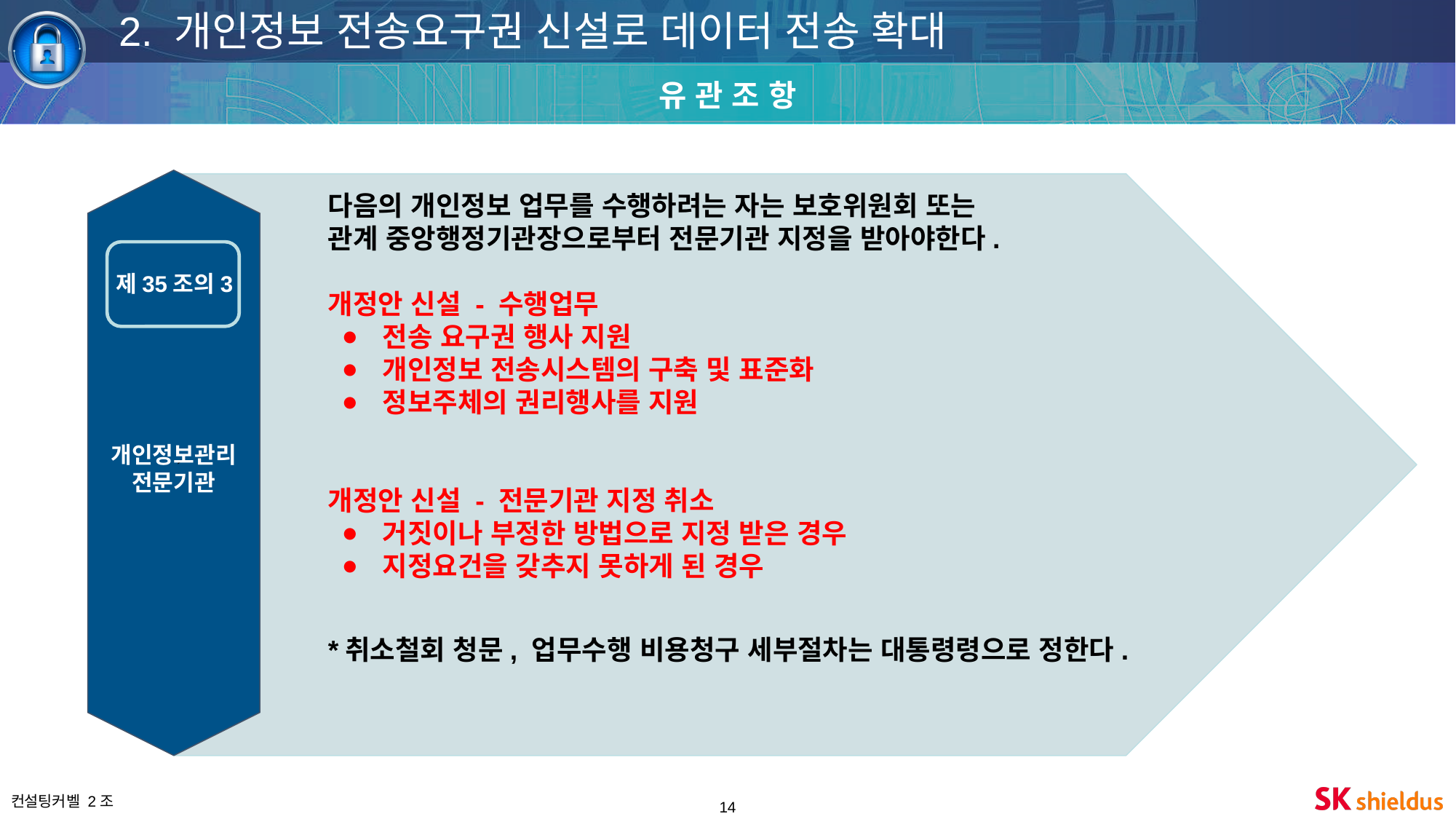

2. 개인정보 전송요구권 신설로 데이터 전송 확대

유 관 조 항

다음의 개인정보 업무를 수행하려는 자는 보호위원회 또는
관계 중앙행정기관장으로부터 전문기관 지정을 받아야한다.

개정안 신설 - 수행업무
전송 요구권 행사 지원
개인정보 전송시스템의 구축 및 표준화
정보주체의 권리행사를 지원

개정안 신설 - 전문기관 지정 취소
거짓이나 부정한 방법으로 지정 받은 경우
지정요건을 갖추지 못하게 된 경우

*취소철회 청문, 업무수행 비용청구 세부절차는 대통령령으로 정한다.

제35조의3
`
개인정보관리
전문기관
14